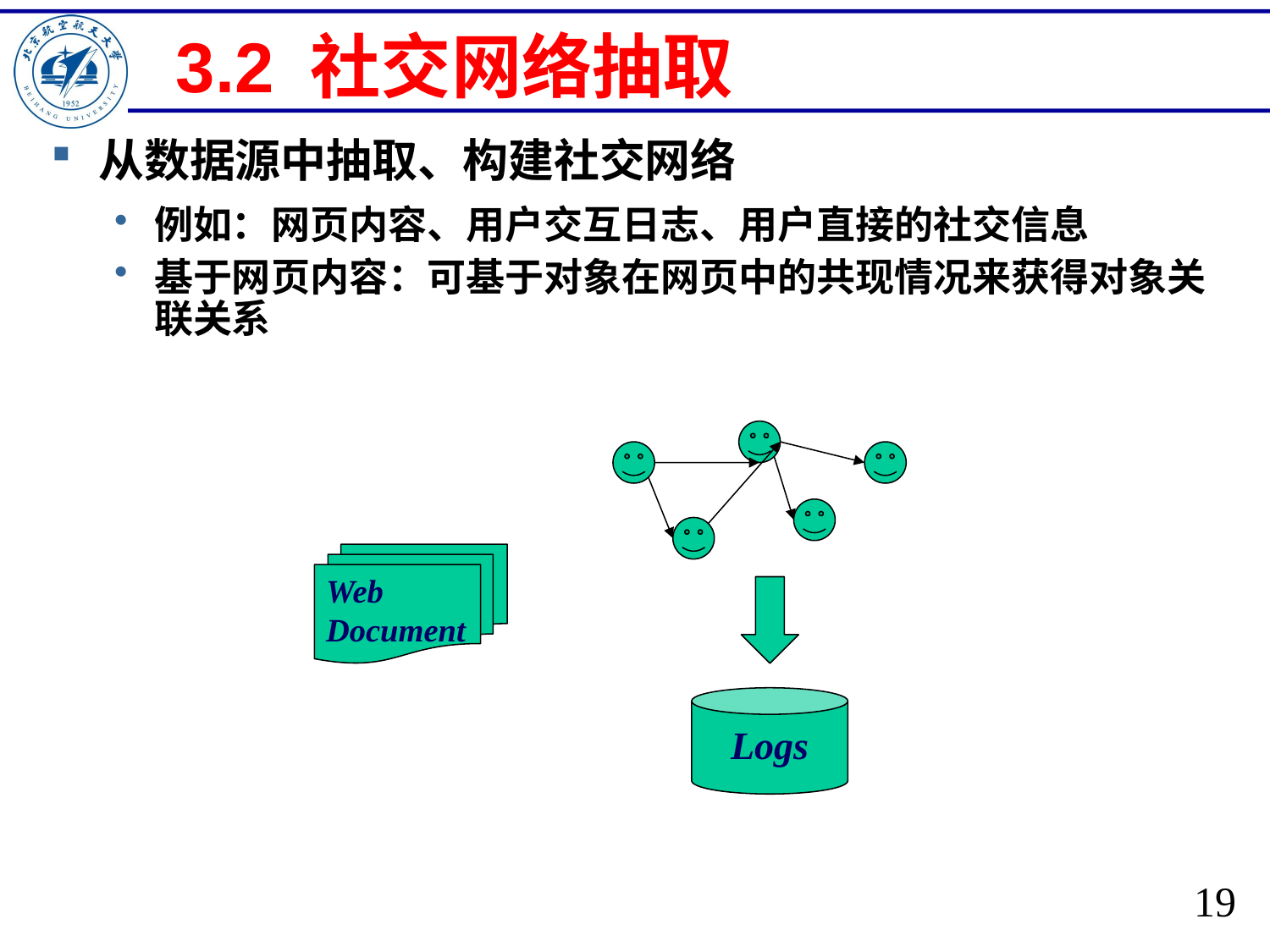

# 3.2 社交网络抽取
从数据源中抽取、构建社交网络
例如：网页内容、用户交互日志、用户直接的社交信息
基于网页内容：可基于对象在网页中的共现情况来获得对象关联关系

Web Document

Logs